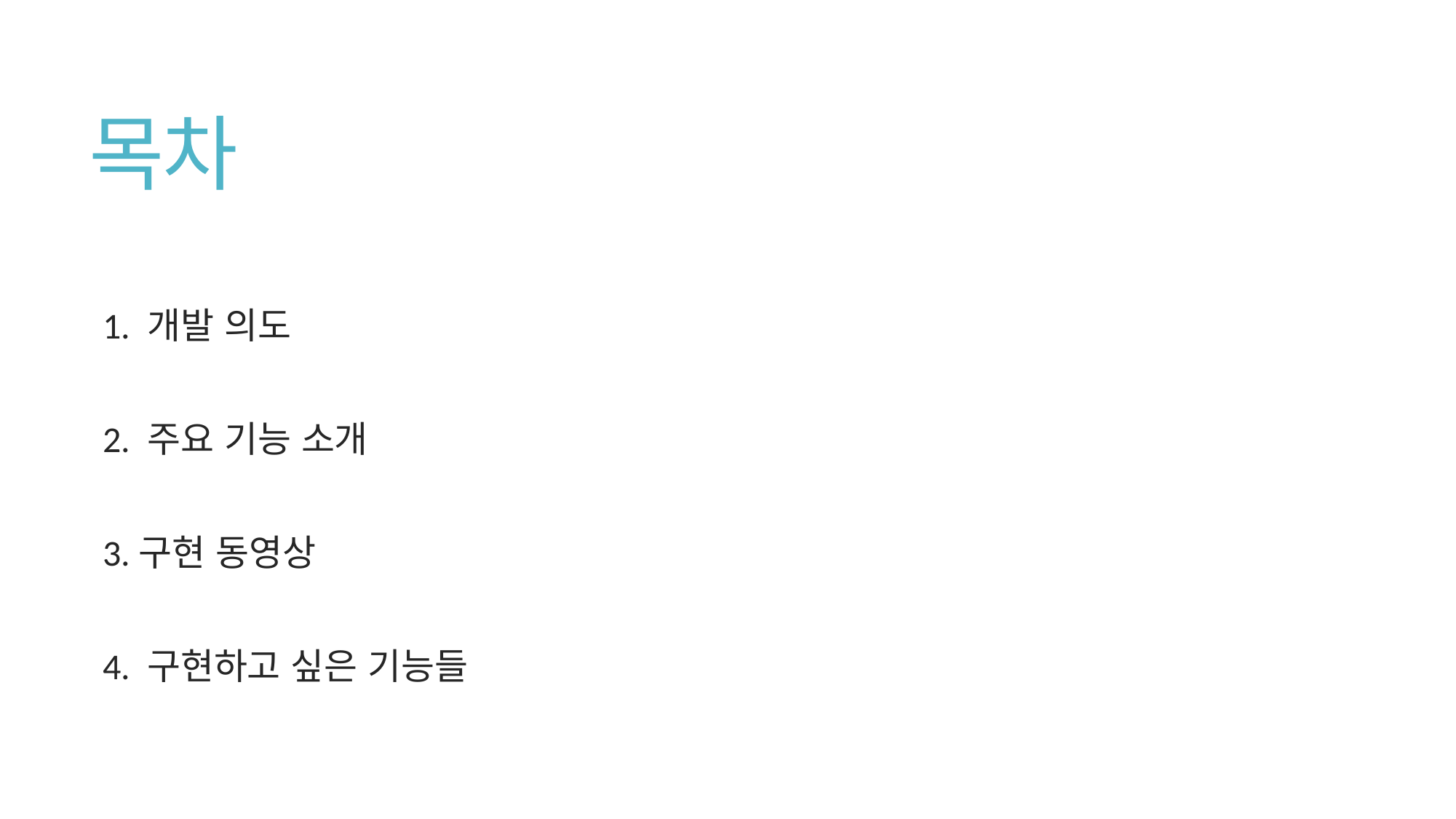

# 목차

1. 개발 의도

2. 주요 기능 소개

3.구현 동영상

4. 구현하고 싶은 기능들